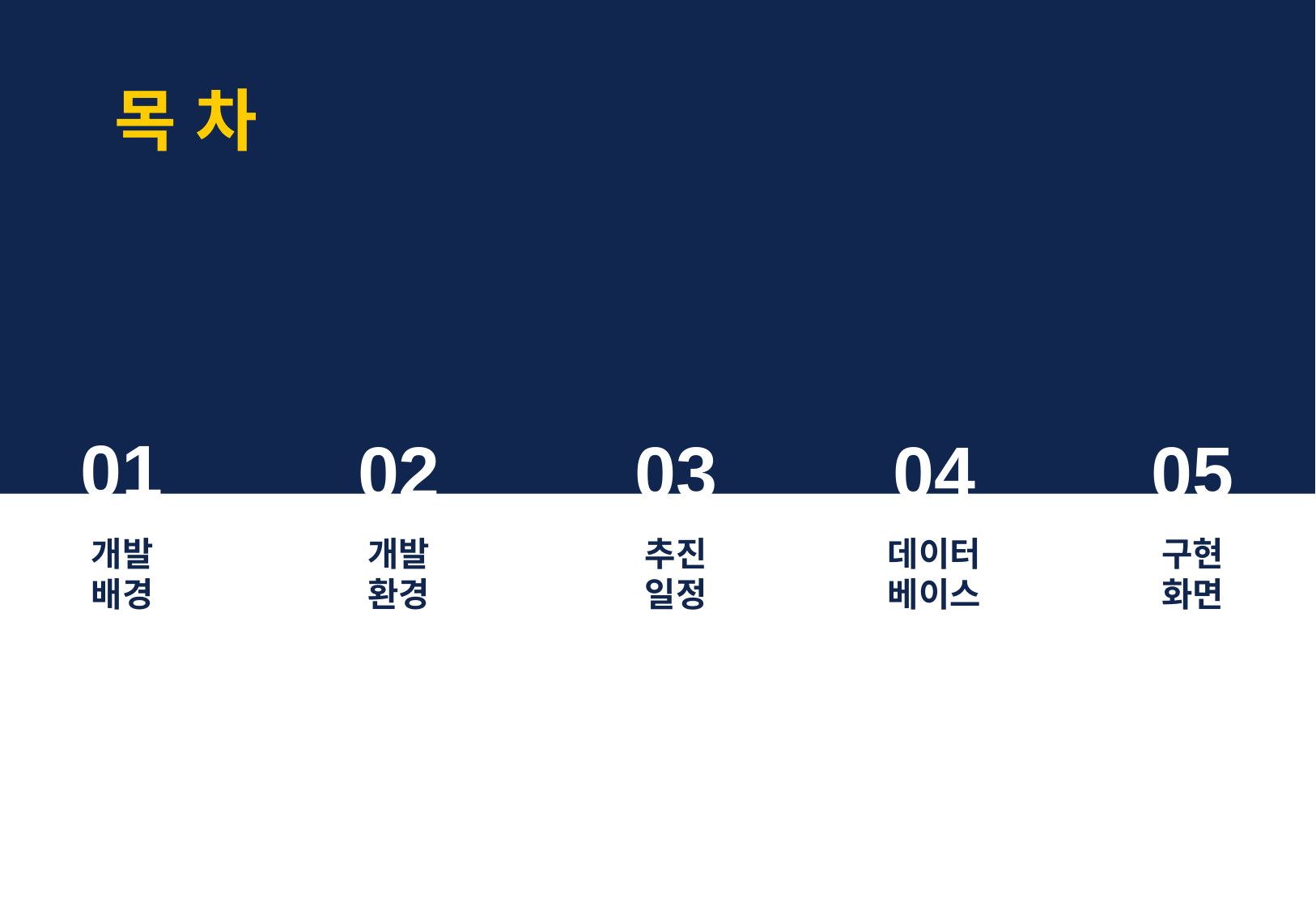

목 차
01
02
03
04
05

개발
배경
개발
환경
추진
일정
데이터
베이스
구현
화면